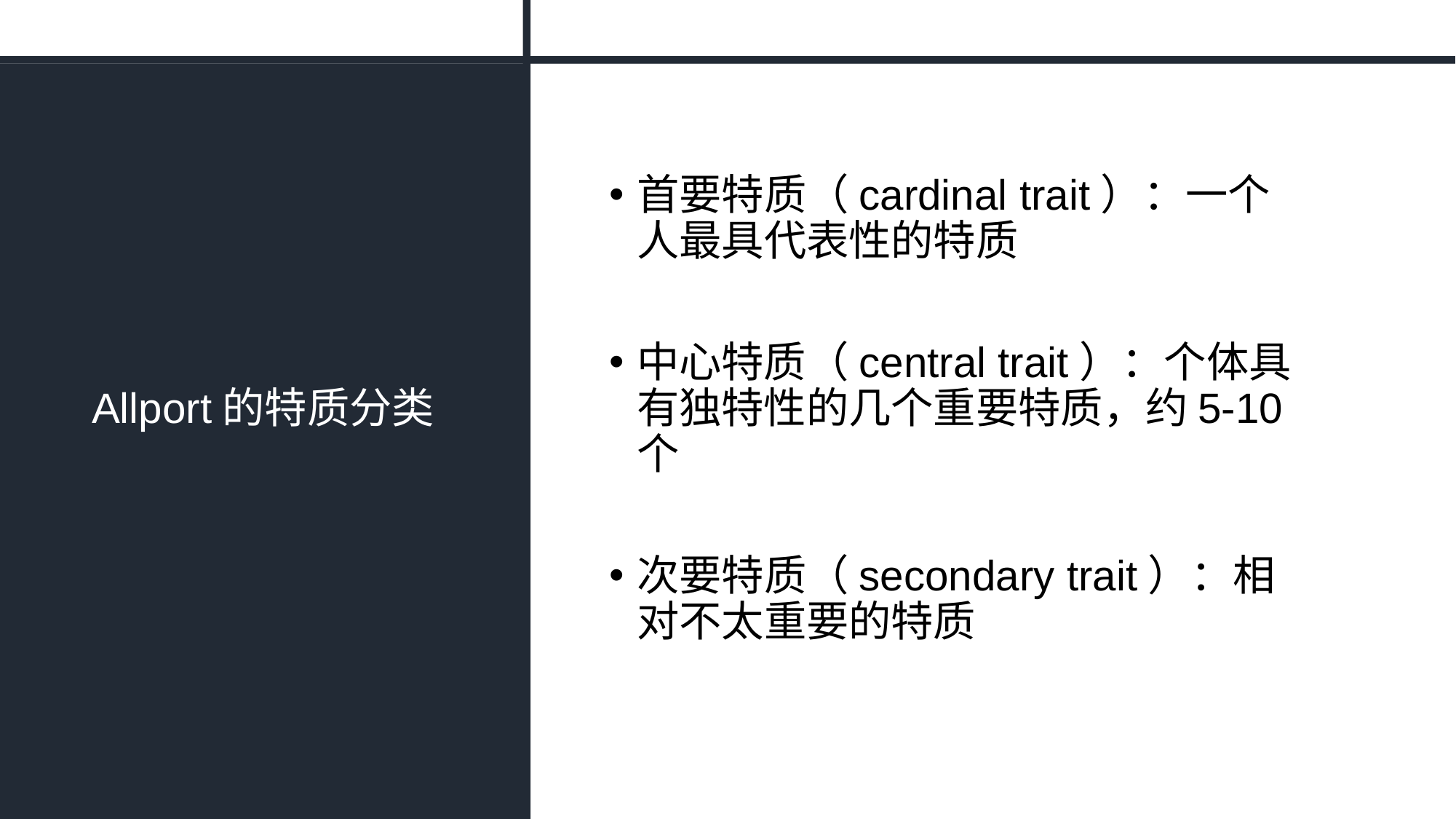

# Allport的特质分类
首要特质（cardinal trait）：一个人最具代表性的特质

中心特质（central trait）：个体具有独特性的几个重要特质，约5-10个

次要特质（secondary trait）：相对不太重要的特质